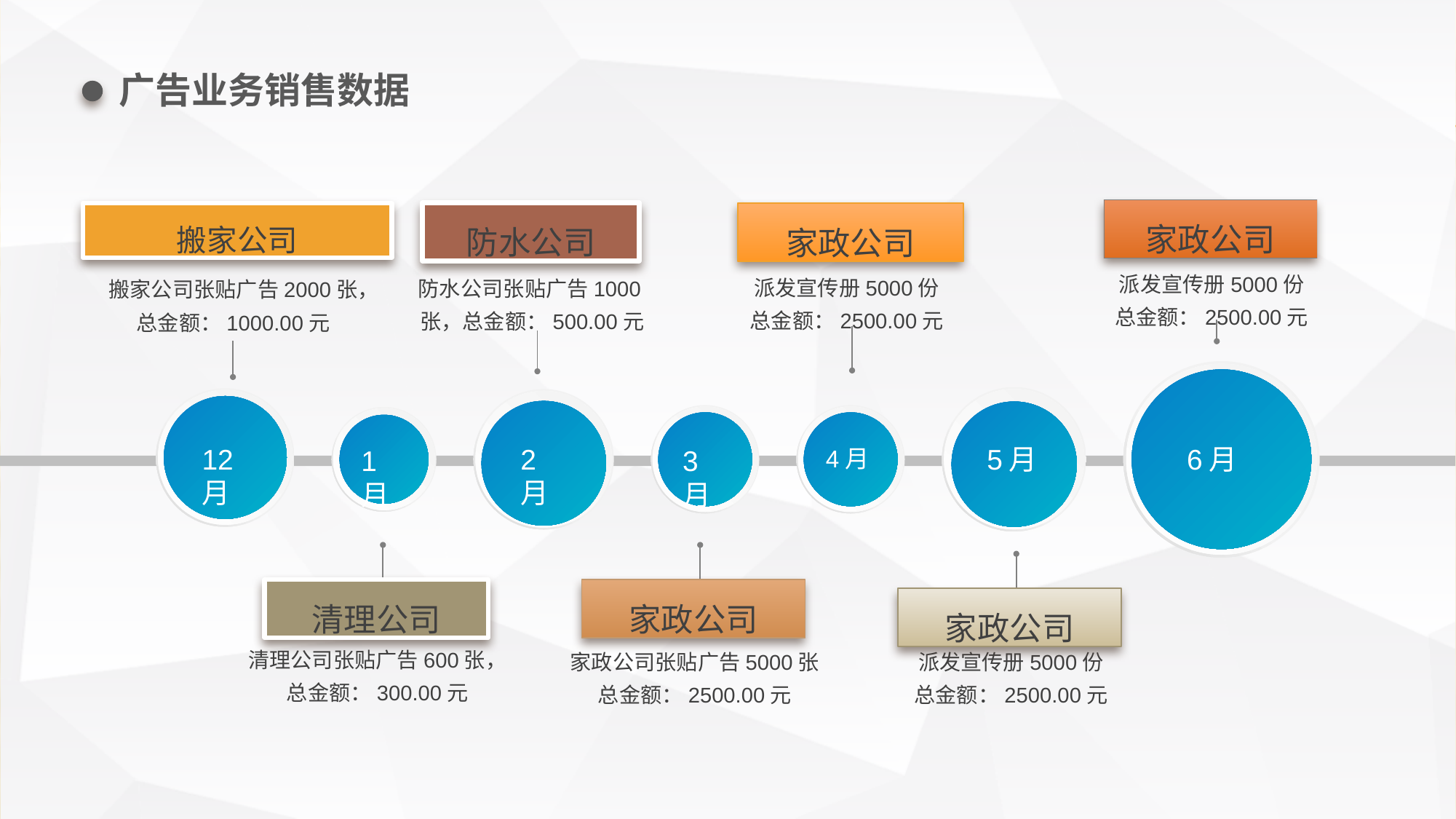

广告业务销售数据

家政公司
派发宣传册5000份
总金额：2500.00元
防水公司
防水公司张贴广告1000张，总金额：500.00元
家政公司
派发宣传册5000份
总金额：2500.00元
搬家公司
搬家公司张贴广告2000张，总金额：1000.00元

6月

5月

12月

2月

3月

4月

1月

清理公司
清理公司张贴广告600张，总金额：300.00元
家政公司
家政公司张贴广告5000张
总金额：2500.00元
家政公司
派发宣传册5000份
总金额：2500.00元